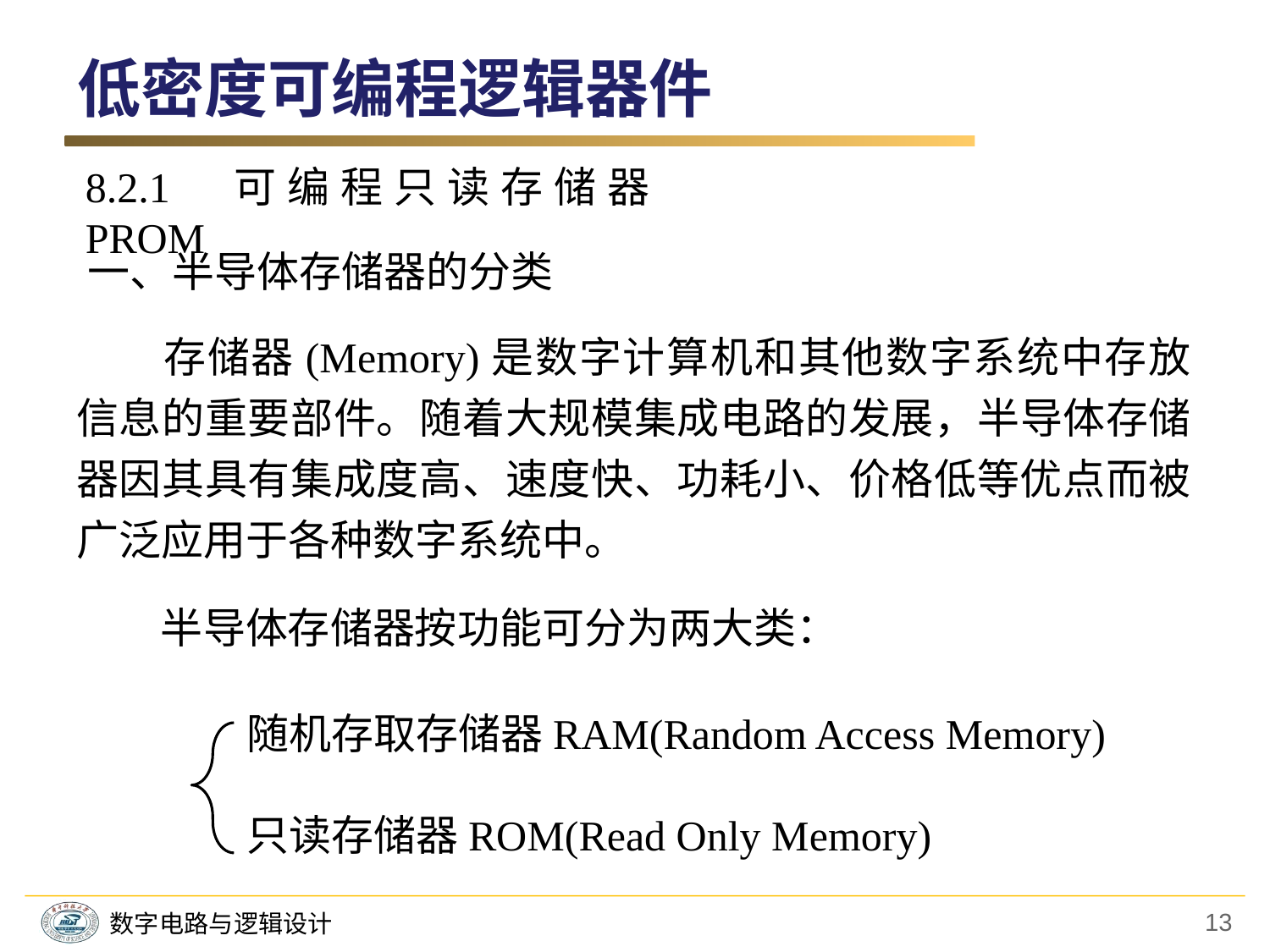

低密度可编程逻辑器件
8.2.1  可编程只读存储器PROM
一、半导体存储器的分类
　　存储器(Memory)是数字计算机和其他数字系统中存放信息的重要部件。随着大规模集成电路的发展，半导体存储器因其具有集成度高、速度快、功耗小、价格低等优点而被广泛应用于各种数字系统中。
半导体存储器按功能可分为两大类：
　　随机存取存储器RAM(Random Access Memory)

　　只读存储器ROM(Read Only Memory)

13
数字电路与逻辑设计